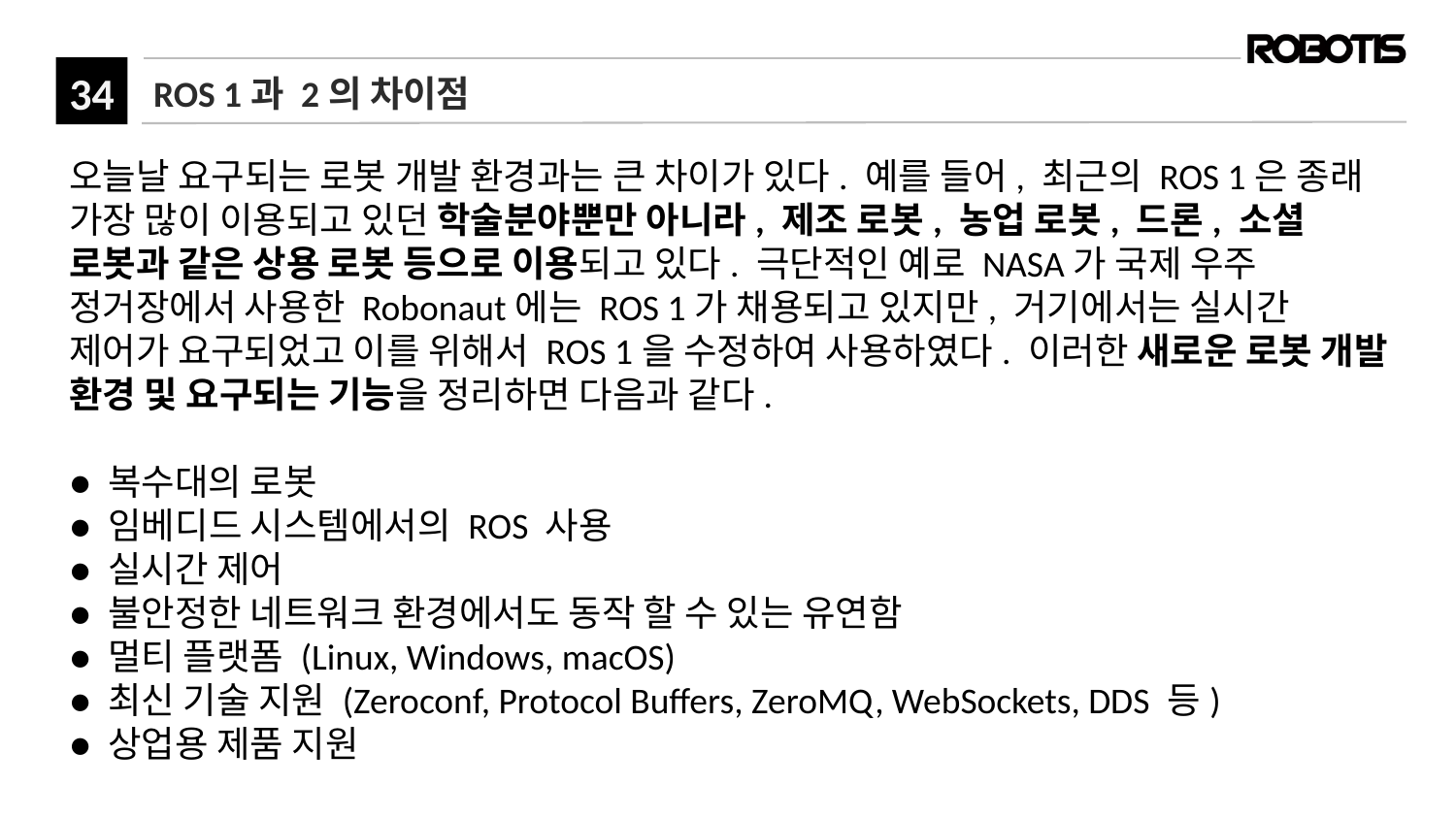

# ROS 1과 2의 차이점
오늘날 요구되는 로봇 개발 환경과는 큰 차이가 있다. 예를 들어, 최근의 ROS 1은 종래 가장 많이 이용되고 있던 학술분야뿐만 아니라, 제조 로봇, 농업 로봇, 드론, 소셜 로봇과 같은 상용 로봇 등으로 이용되고 있다. 극단적인 예로 NASA가 국제 우주 정거장에서 사용한 Robonaut에는 ROS 1가 채용되고 있지만, 거기에서는 실시간 제어가 요구되었고 이를 위해서 ROS 1을 수정하여 사용하였다. 이러한 새로운 로봇 개발 환경 및 요구되는 기능을 정리하면 다음과 같다.

● 복수대의 로봇
● 임베디드 시스템에서의 ROS 사용
● 실시간 제어
● 불안정한 네트워크 환경에서도 동작 할 수 있는 유연함
● 멀티 플랫폼 (Linux, Windows, macOS)
● 최신 기술 지원 (Zeroconf, Protocol Buffers, ZeroMQ, WebSockets, DDS 등)
● 상업용 제품 지원